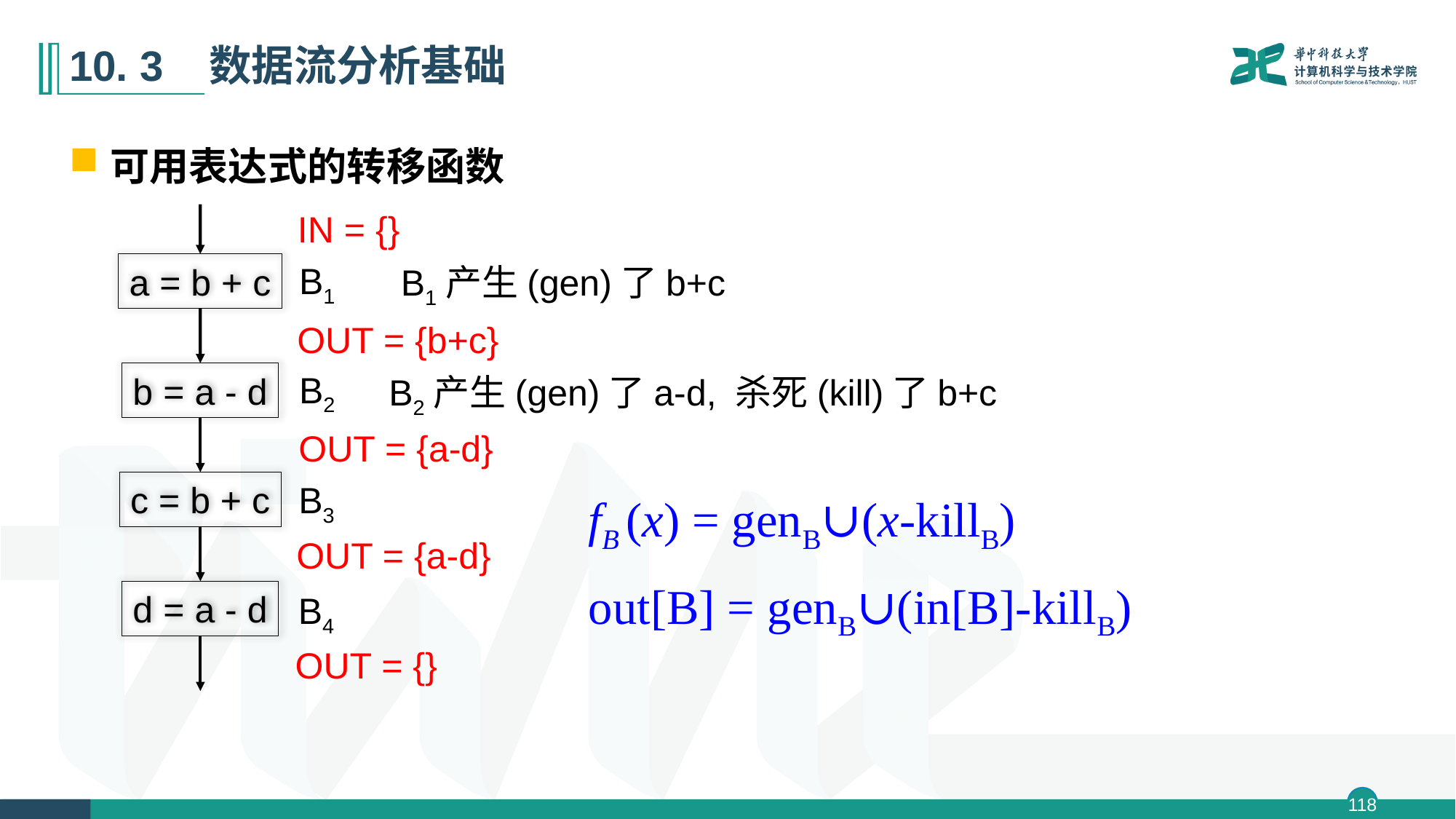

# 10. 3   数据流分析基础
可用表达式的转移函数
IN = {}
B1
a = b + c
B1产生(gen)了b+c
OUT = {b+c}
B2
b = a - d
B2产生(gen)了a-d, 杀死(kill)了b+c
OUT = {a-d}
 fB (x) = genB∪(x-killB)
 out[B] = genB∪(in[B]-killB)
B3
c = b + c
OUT = {a-d}
d = a - d
B4
OUT = {}